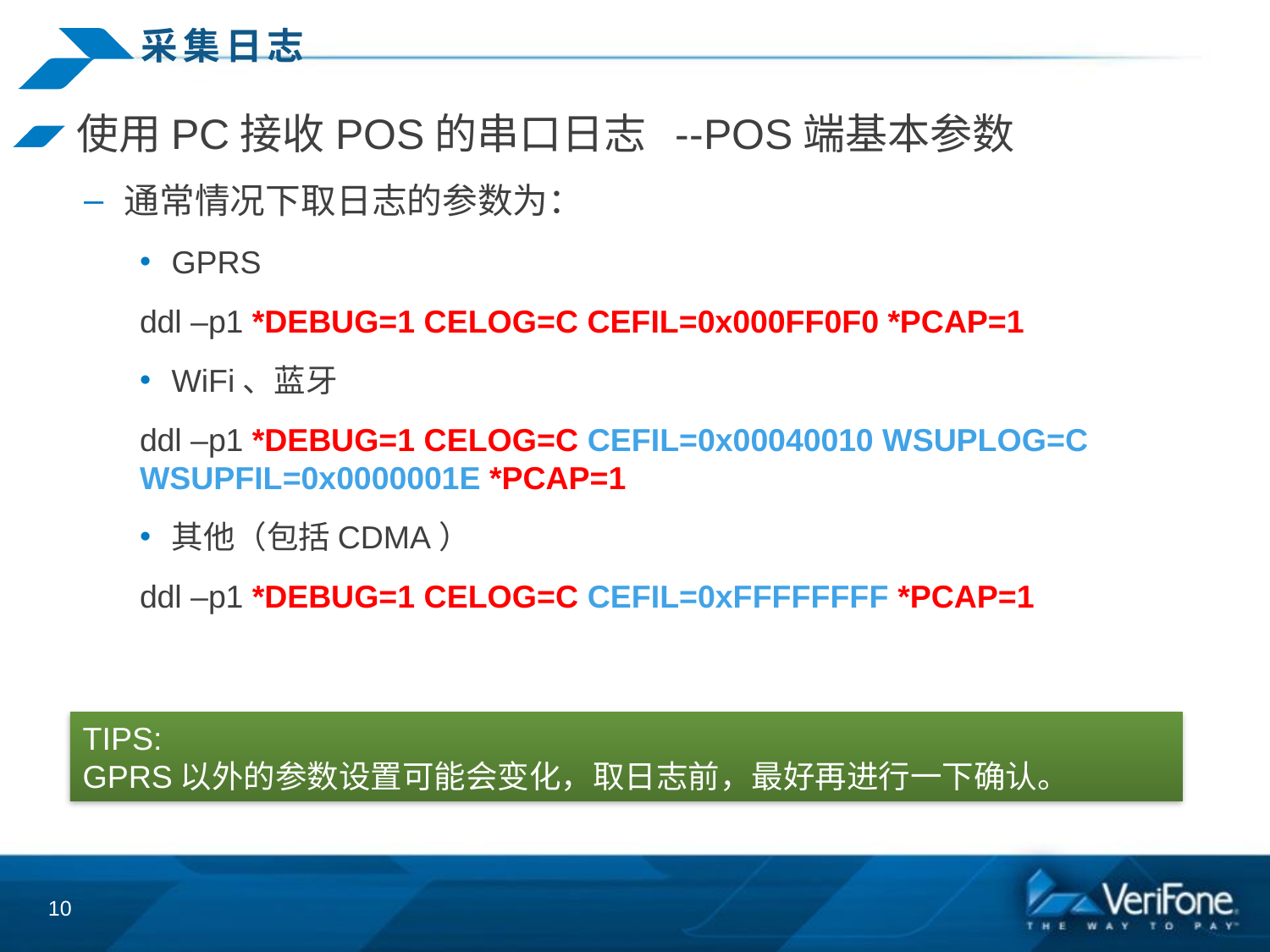

# 采集日志
使用PC接收POS的串口日志  --POS端基本参数
通常情况下取日志的参数为：
GPRS
ddl –p1 *DEBUG=1 CELOG=C CEFIL=0x000FF0F0 *PCAP=1
WiFi、蓝牙
ddl –p1 *DEBUG=1 CELOG=C CEFIL=0x00040010 WSUPLOG=C WSUPFIL=0x0000001E *PCAP=1
其他（包括CDMA）
ddl –p1 *DEBUG=1 CELOG=C CEFIL=0xFFFFFFFF *PCAP=1

TIPS:
GPRS以外的参数设置可能会变化，取日志前，最好再进行一下确认。
10